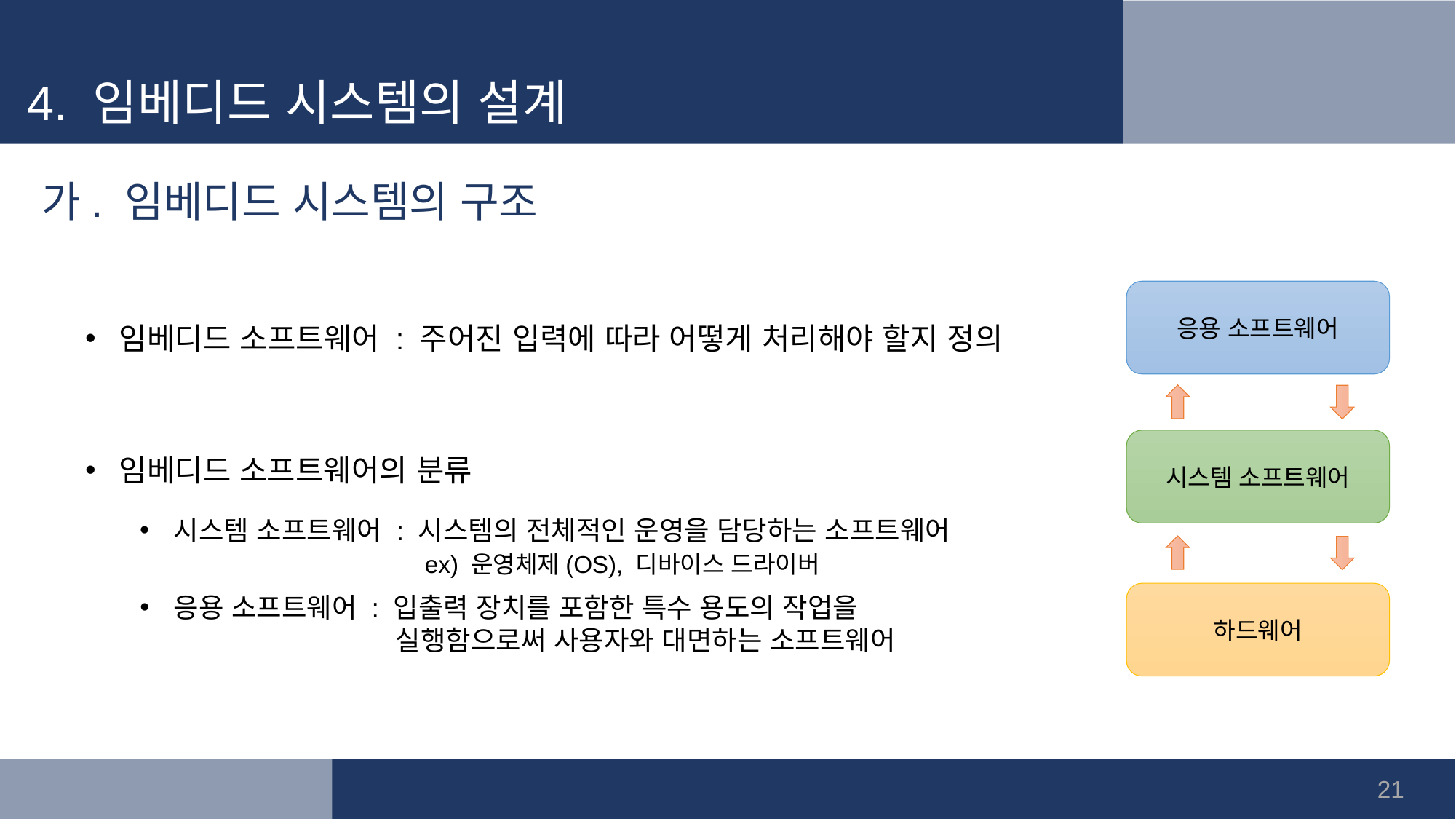

4. 임베디드 시스템의 설계
가. 임베디드 시스템의 구조
응용 소프트웨어
임베디드 소프트웨어 : 주어진 입력에 따라 어떻게 처리해야 할지 정의

시스템 소프트웨어
임베디드 소프트웨어의 분류
시스템 소프트웨어 : 시스템의 전체적인 운영을 담당하는 소프트웨어
                                ex) 운영체제(OS), 디바이스 드라이버

하드웨어
응용 소프트웨어 : 입출력 장치를 포함한 특수 용도의 작업을
                                   실행함으로써 사용자와 대면하는 소프트웨어

21